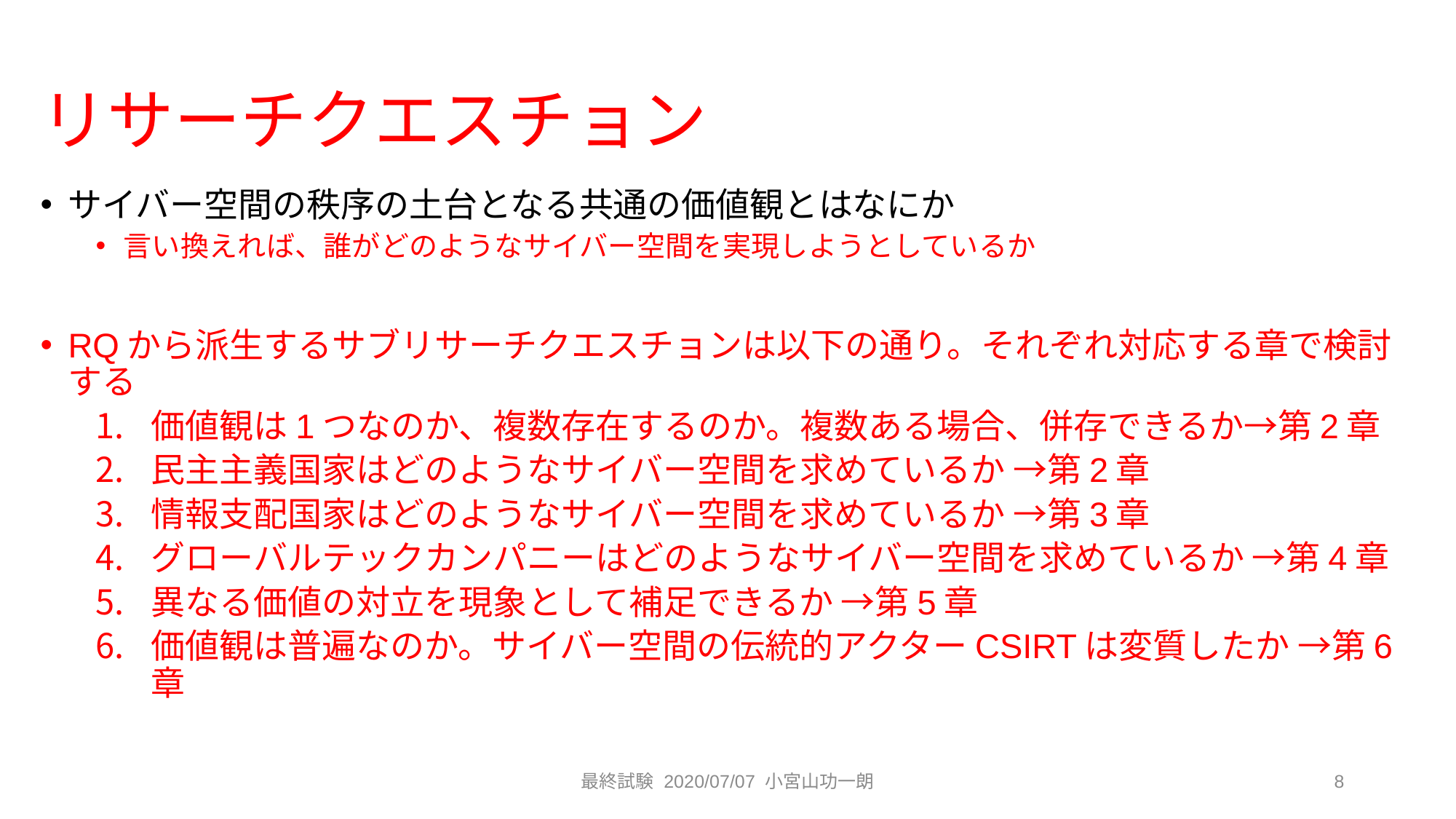

# リサーチクエスチョン
サイバー空間の秩序の土台となる共通の価値観とはなにか
言い換えれば、誰がどのようなサイバー空間を実現しようとしているか

RQから派生するサブリサーチクエスチョンは以下の通り。それぞれ対応する章で検討する
価値観は1つなのか、複数存在するのか。複数ある場合、併存できるか→第2章
民主主義国家はどのようなサイバー空間を求めているか →第2章
情報支配国家はどのようなサイバー空間を求めているか →第3章
グローバルテックカンパニーはどのようなサイバー空間を求めているか →第4章
異なる価値の対立を現象として補足できるか →第5章
価値観は普遍なのか。サイバー空間の伝統的アクターCSIRTは変質したか →第6章
最終試験 2020/07/07 小宮山功一朗
8